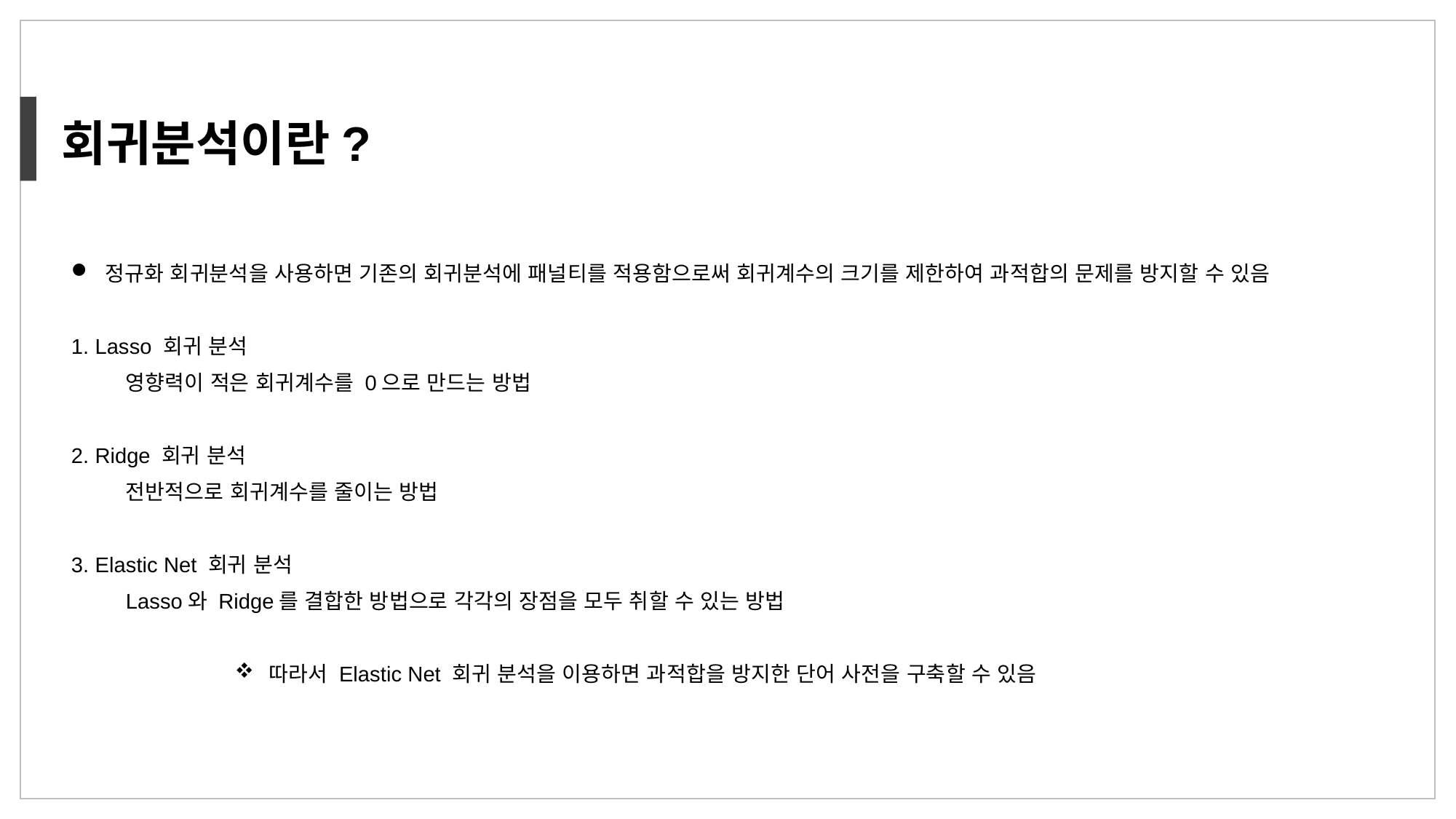

회귀분석이란?
정규화 회귀분석을 사용하면 기존의 회귀분석에 패널티를 적용함으로써 회귀계수의 크기를 제한하여 과적합의 문제를 방지할 수 있음

1. Lasso 회귀 분석
영향력이 적은 회귀계수를 0으로 만드는 방법

2. Ridge 회귀 분석
전반적으로 회귀계수를 줄이는 방법

3. Elastic Net 회귀 분석
Lasso와 Ridge를 결합한 방법으로 각각의 장점을 모두 취할 수 있는 방법

따라서 Elastic Net 회귀 분석을 이용하면 과적합을 방지한 단어 사전을 구축할 수 있음